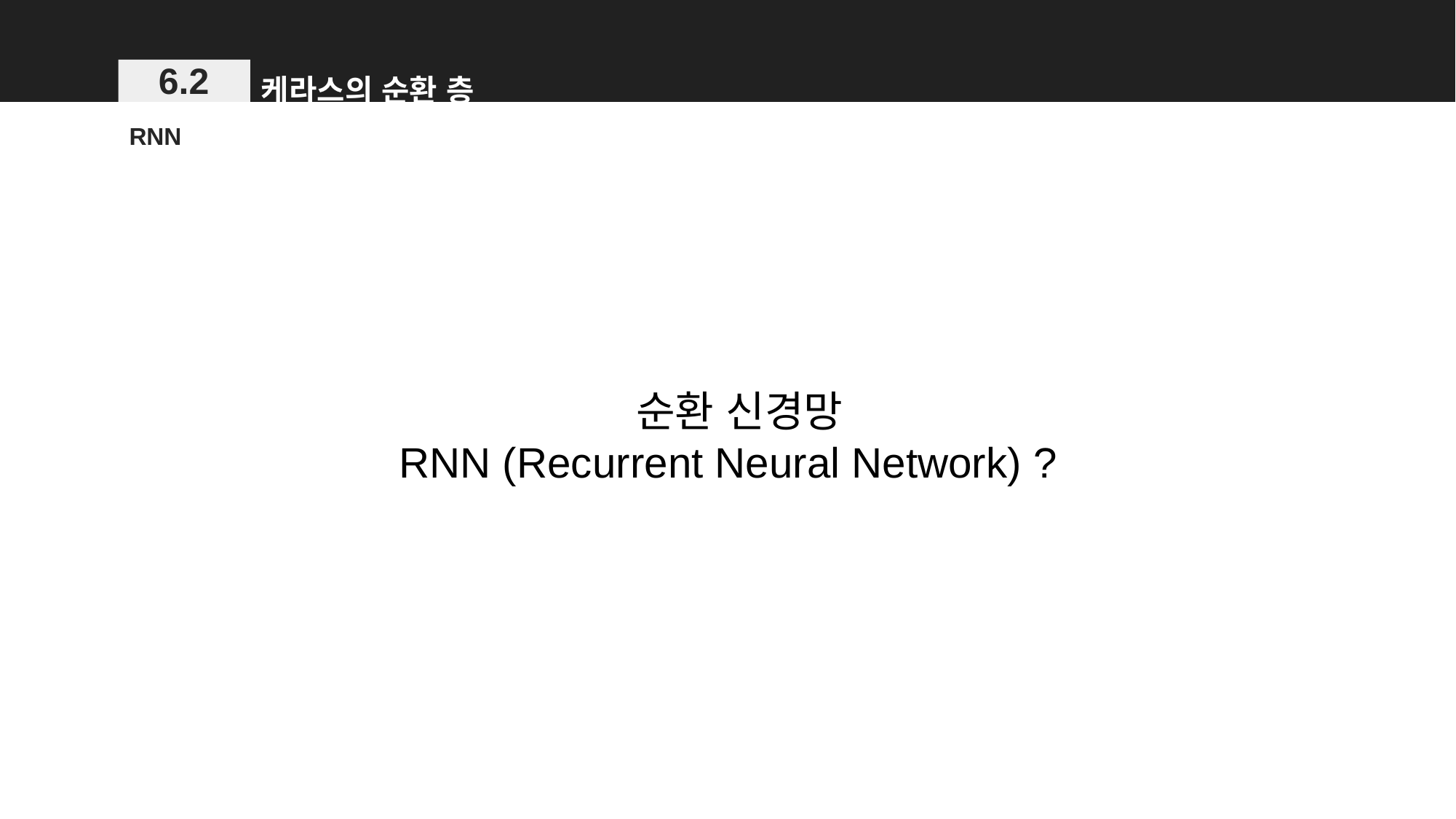

케라스의 순환 층
6.2

RNN
 순환 신경망
RNN (Recurrent Neural Network) ?